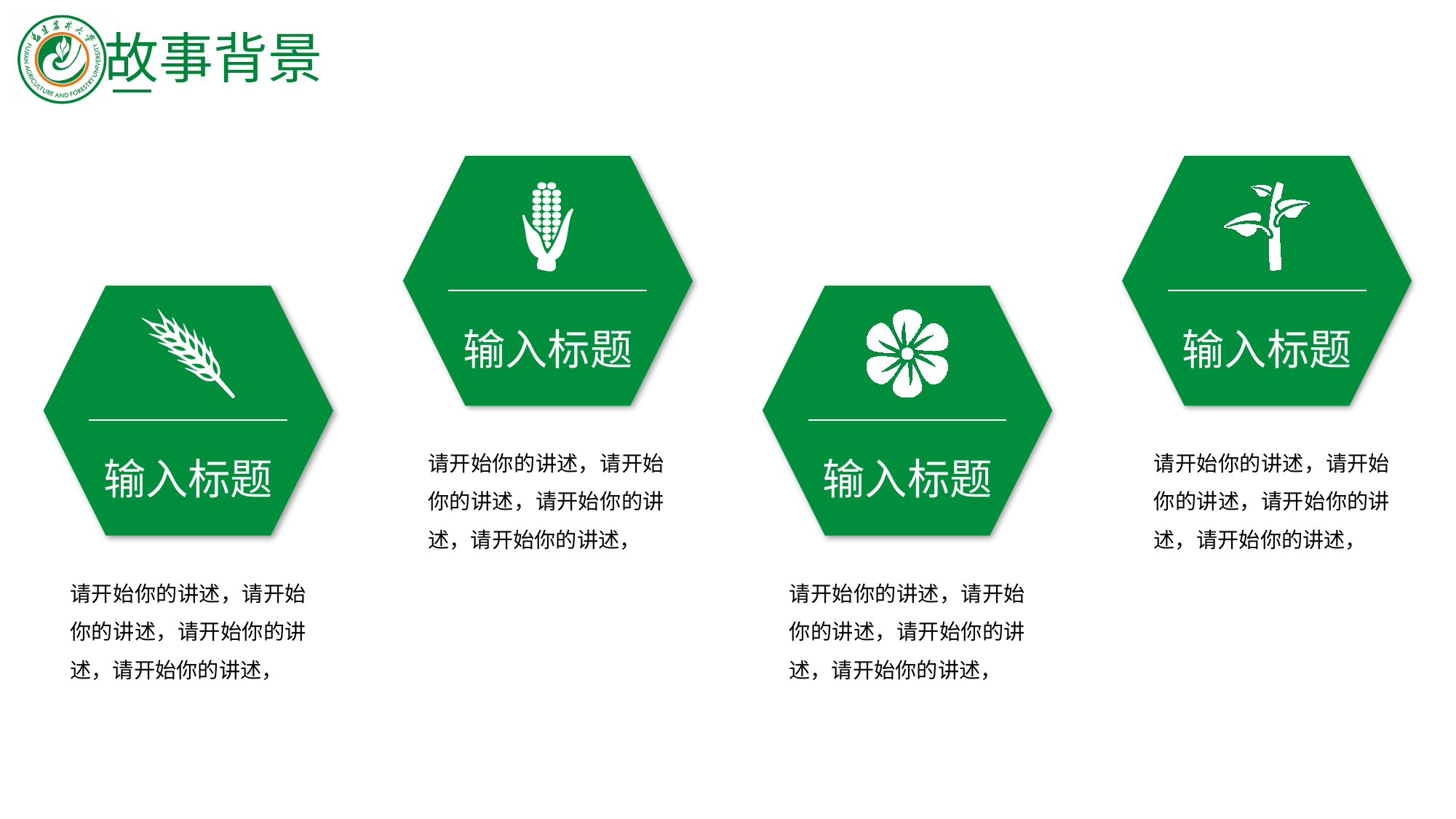

故事背景

输入标题
输入标题
请开始你的讲述，请开始你的讲述，请开始你的讲述，请开始你的讲述，
请开始你的讲述，请开始你的讲述，请开始你的讲述，请开始你的讲述，
输入标题
输入标题
请开始你的讲述，请开始你的讲述，请开始你的讲述，请开始你的讲述，
请开始你的讲述，请开始你的讲述，请开始你的讲述，请开始你的讲述，